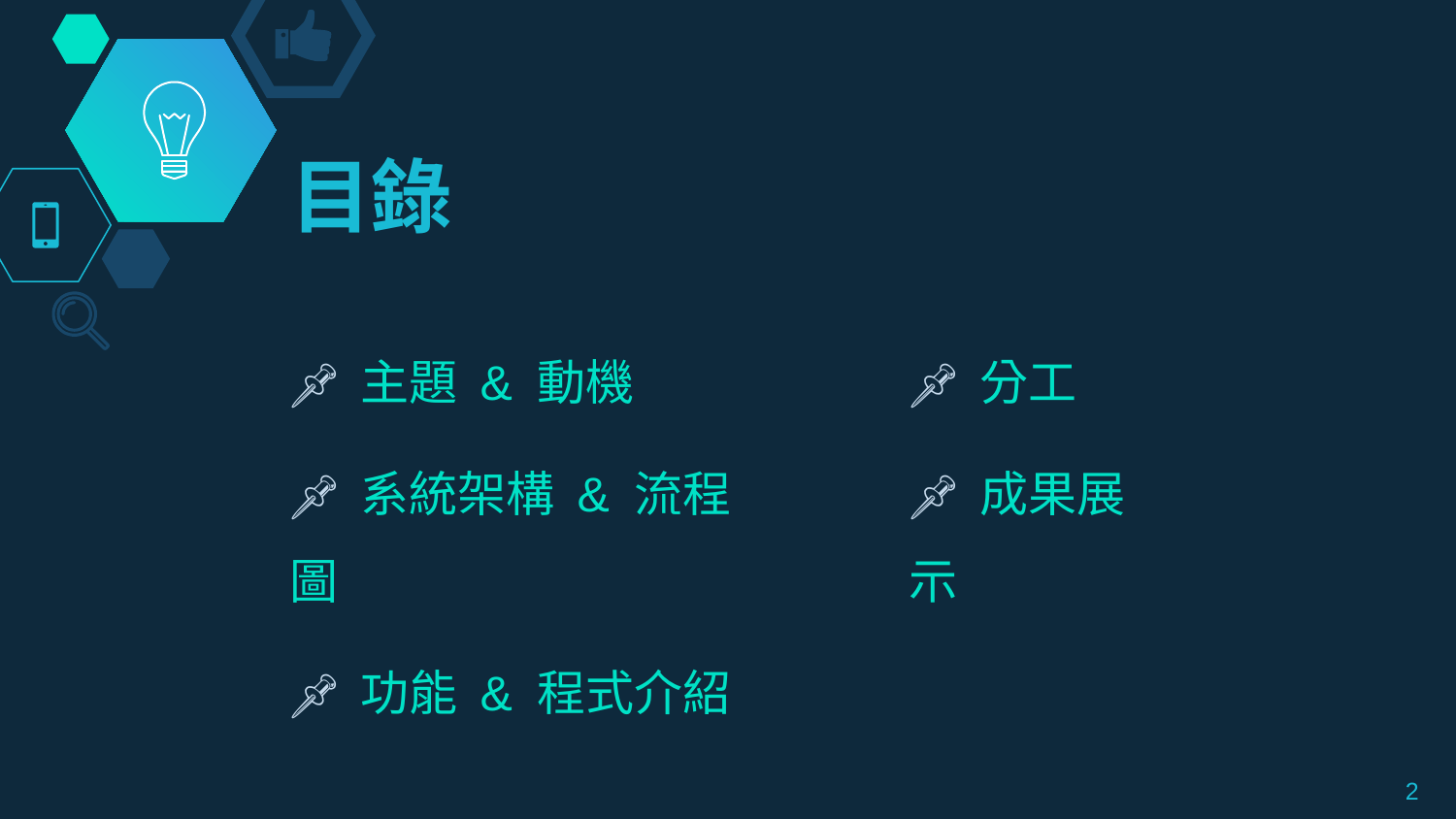

# 目錄
📌 分工
📌 成果展示
📌 主題 & 動機
📌 系統架構 & 流程圖
📌 功能 & 程式介紹